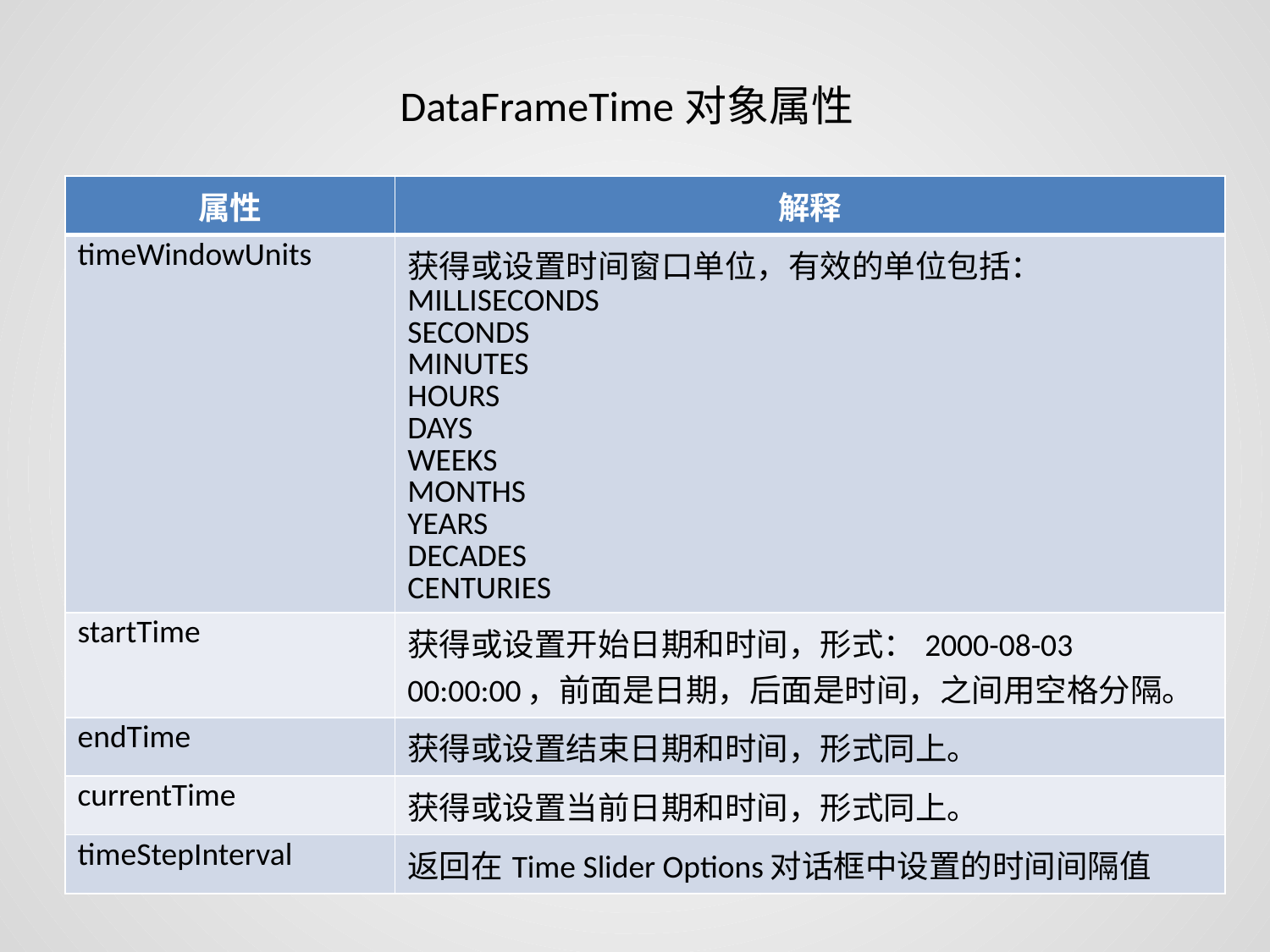

DataFrameTime对象属性
| 属性 | 解释 |
| --- | --- |
| timeWindowUnits | 获得或设置时间窗口单位，有效的单位包括： MILLISECONDS SECONDS MINUTES HOURS DAYS WEEKS MONTHS YEARS DECADES CENTURIES |
| startTime | 获得或设置开始日期和时间，形式：2000-08-03 00:00:00，前面是日期，后面是时间，之间用空格分隔。 |
| endTime | 获得或设置结束日期和时间，形式同上。 |
| currentTime | 获得或设置当前日期和时间，形式同上。 |
| timeStepInterval | 返回在Time Slider Options对话框中设置的时间间隔值 |